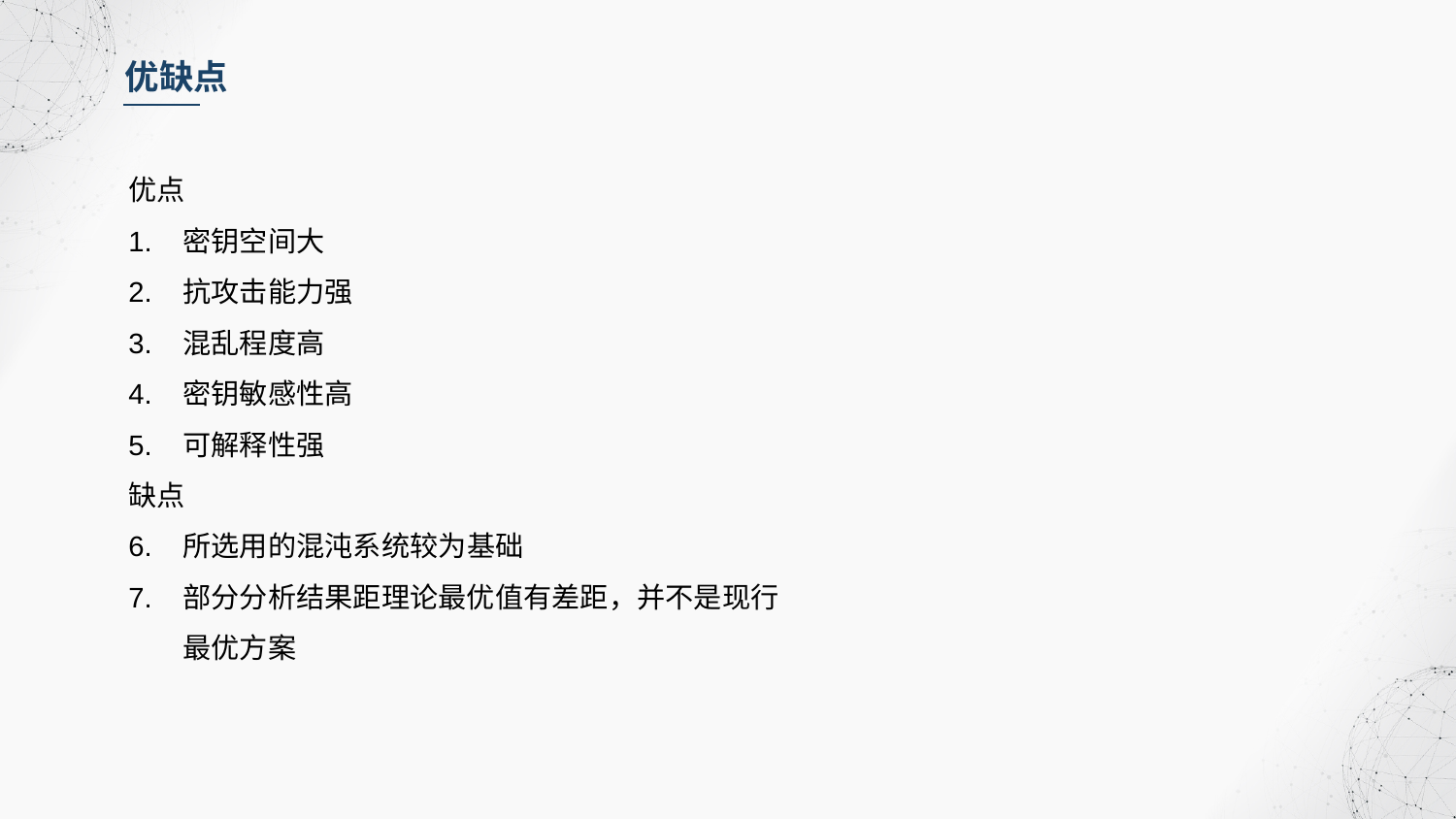

优缺点
优点
密钥空间大
抗攻击能力强
混乱程度高
密钥敏感性高
可解释性强
缺点
所选用的混沌系统较为基础
部分分析结果距理论最优值有差距，并不是现行最优方案